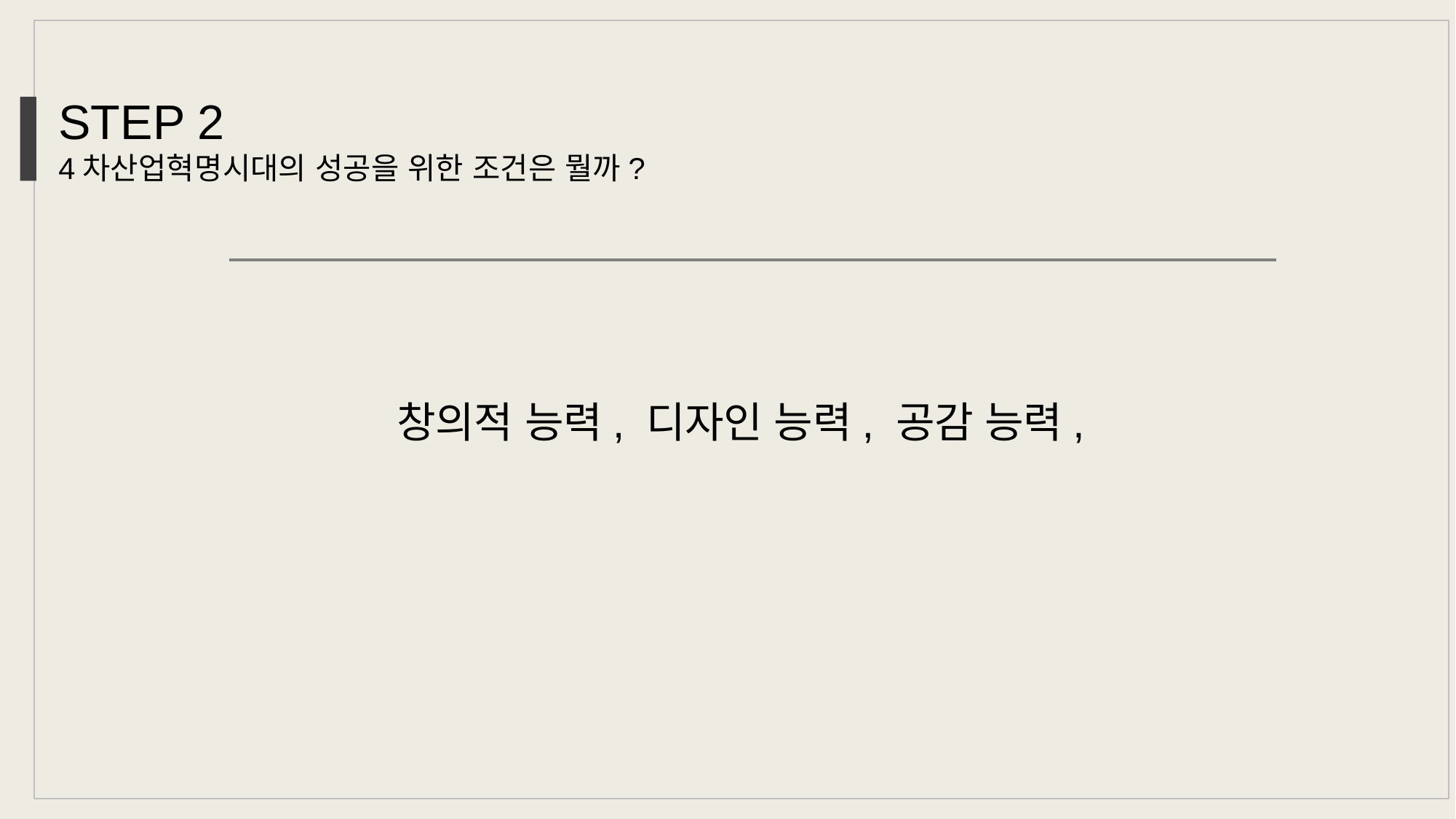

STEP 2
4차산업혁명시대의 성공을 위한 조건은 뭘까?

창의적 능력, 디자인 능력, 공감 능력,